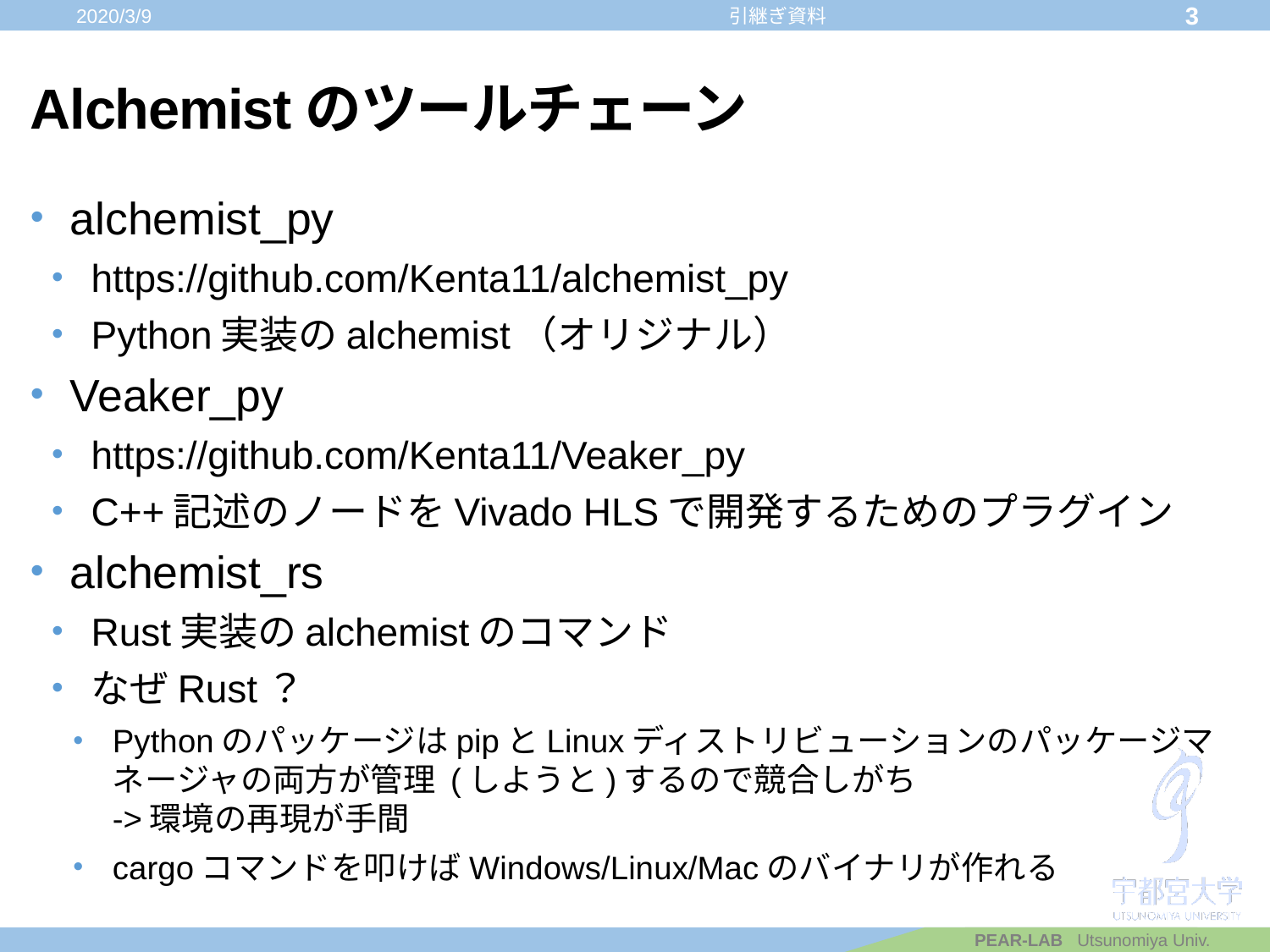

2020/3/9
3
引継ぎ資料
# Alchemistのツールチェーン
alchemist_py
https://github.com/Kenta11/alchemist_py
Python実装のalchemist（オリジナル）
Veaker_py
https://github.com/Kenta11/Veaker_py
C++記述のノードをVivado HLSで開発するためのプラグイン
alchemist_rs
Rust実装のalchemistのコマンド
なぜRust？
PythonのパッケージはpipとLinuxディストリビューションのパッケージマネージャの両方が管理 (しようと)するので競合しがち
->環境の再現が手間
cargoコマンドを叩けばWindows/Linux/Macのバイナリが作れる